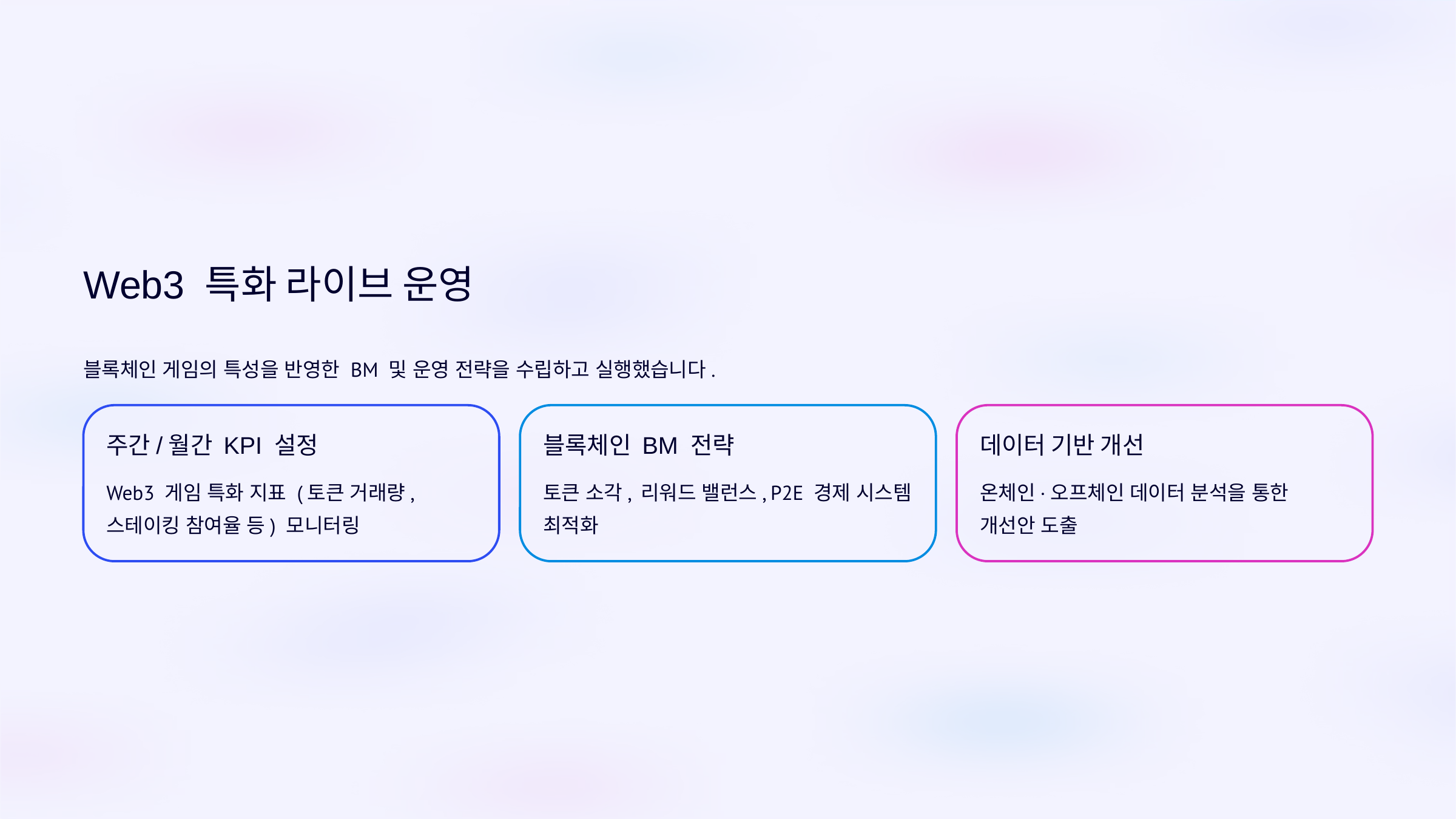

Web3 특화 라이브 운영
블록체인 게임의 특성을 반영한 BM 및 운영 전략을 수립하고 실행했습니다.

주간/월간 KPI 설정
블록체인 BM 전략
데이터 기반 개선
Web3 게임 특화 지표 (토큰 거래량, 스테이킹 참여율 등) 모니터링
토큰 소각, 리워드 밸런스, P2E 경제 시스템 최적화
온체인·오프체인 데이터 분석을 통한 개선안 도출